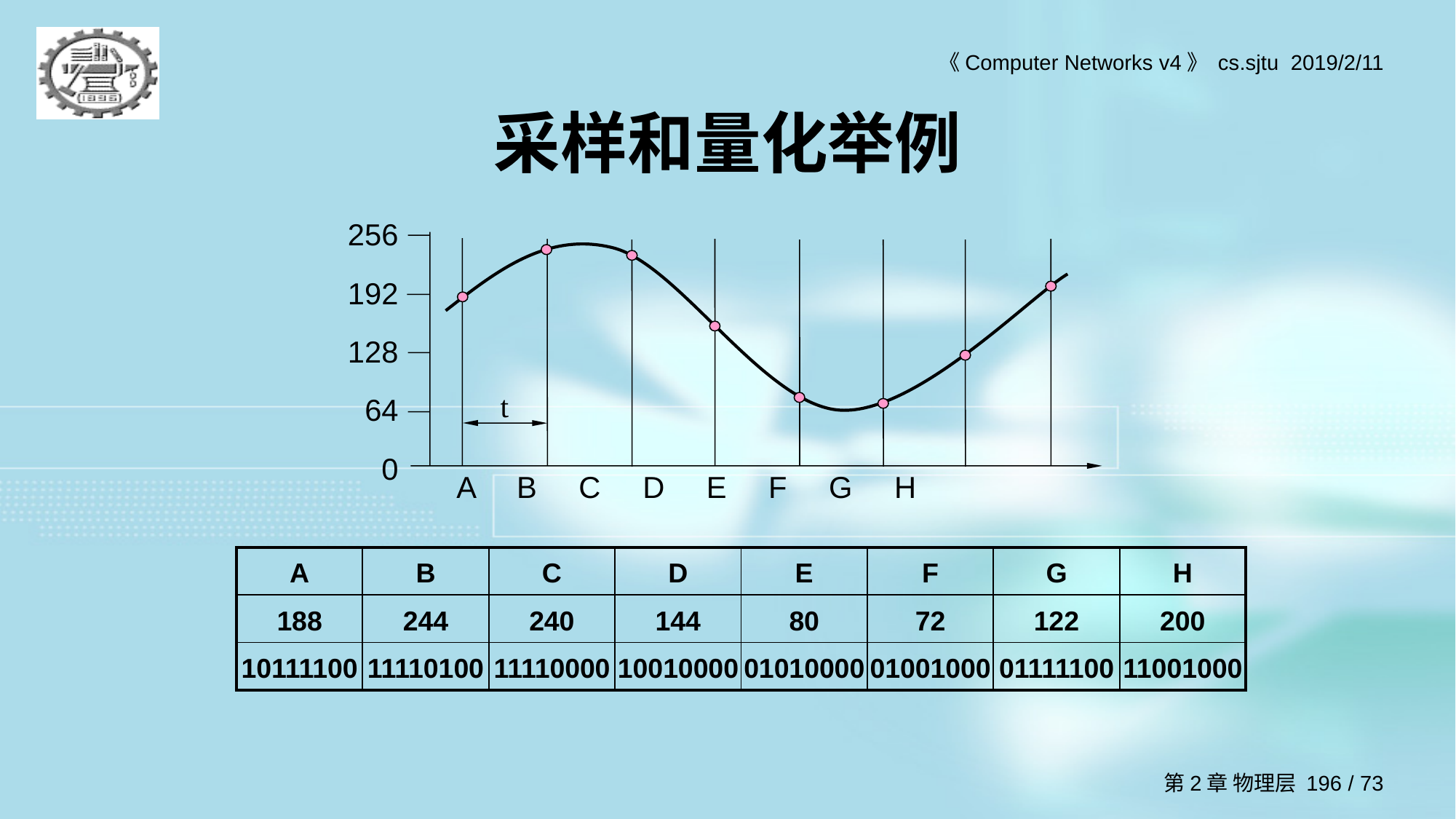

# 采样和量化举例
256
192
128
64
0

t

A     B     C     D     E     F     G     H

| A | B | C | D | E | F | G | H |
| --- | --- | --- | --- | --- | --- | --- | --- |
| 188 | 244 | 240 | 144 | 80 | 72 | 122 | 200 |
| 10111100 | 11110100 | 11110000 | 10010000 | 01010000 | 01001000 | 01111100 | 11001000 |